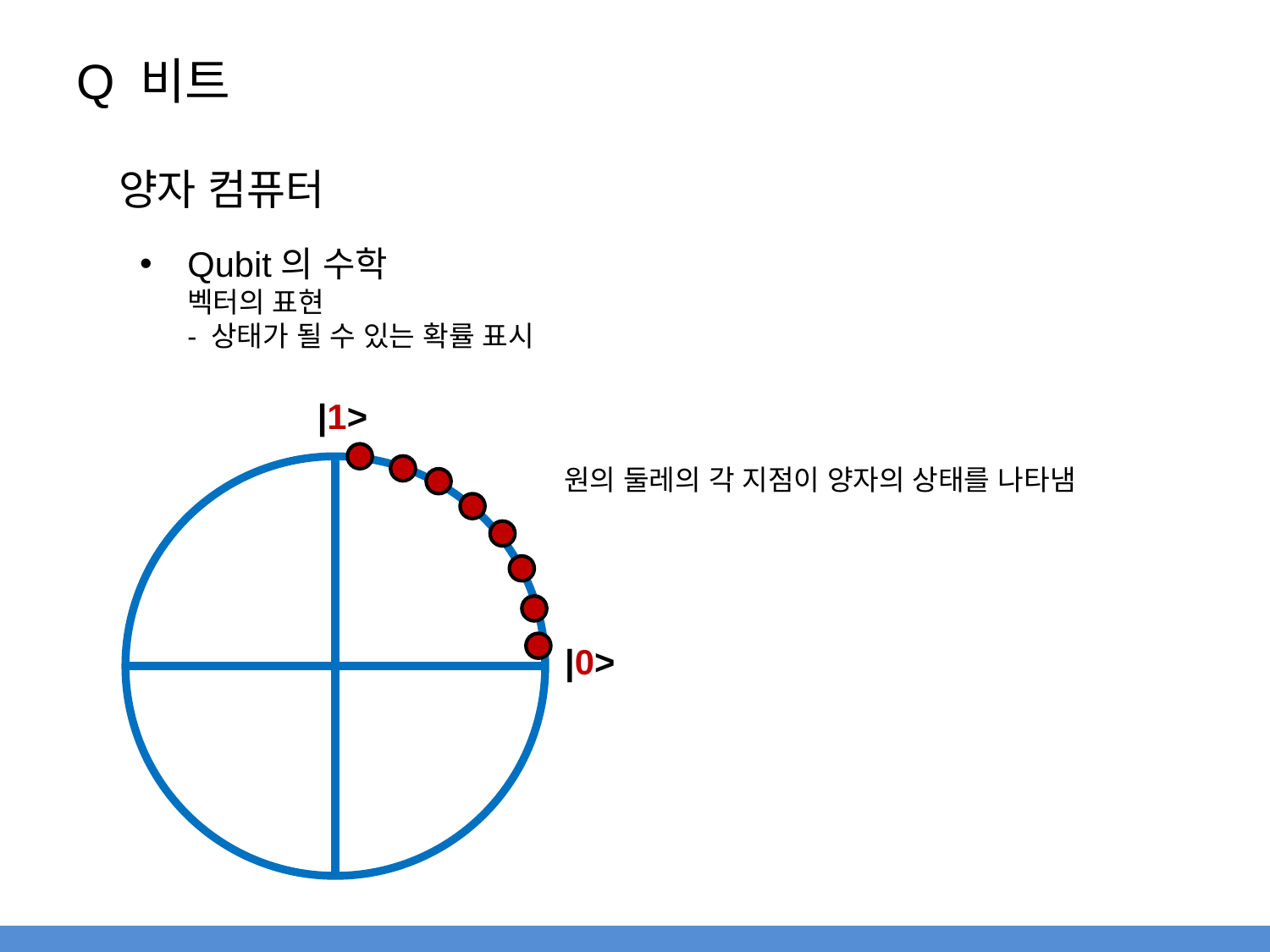

# Q 비트
양자 컴퓨터
Qubit의 수학
벡터의 표현
- 상태가 될 수 있는 확률 표시
|1>

|0>

원의 둘레의 각 지점이 양자의 상태를 나타냄